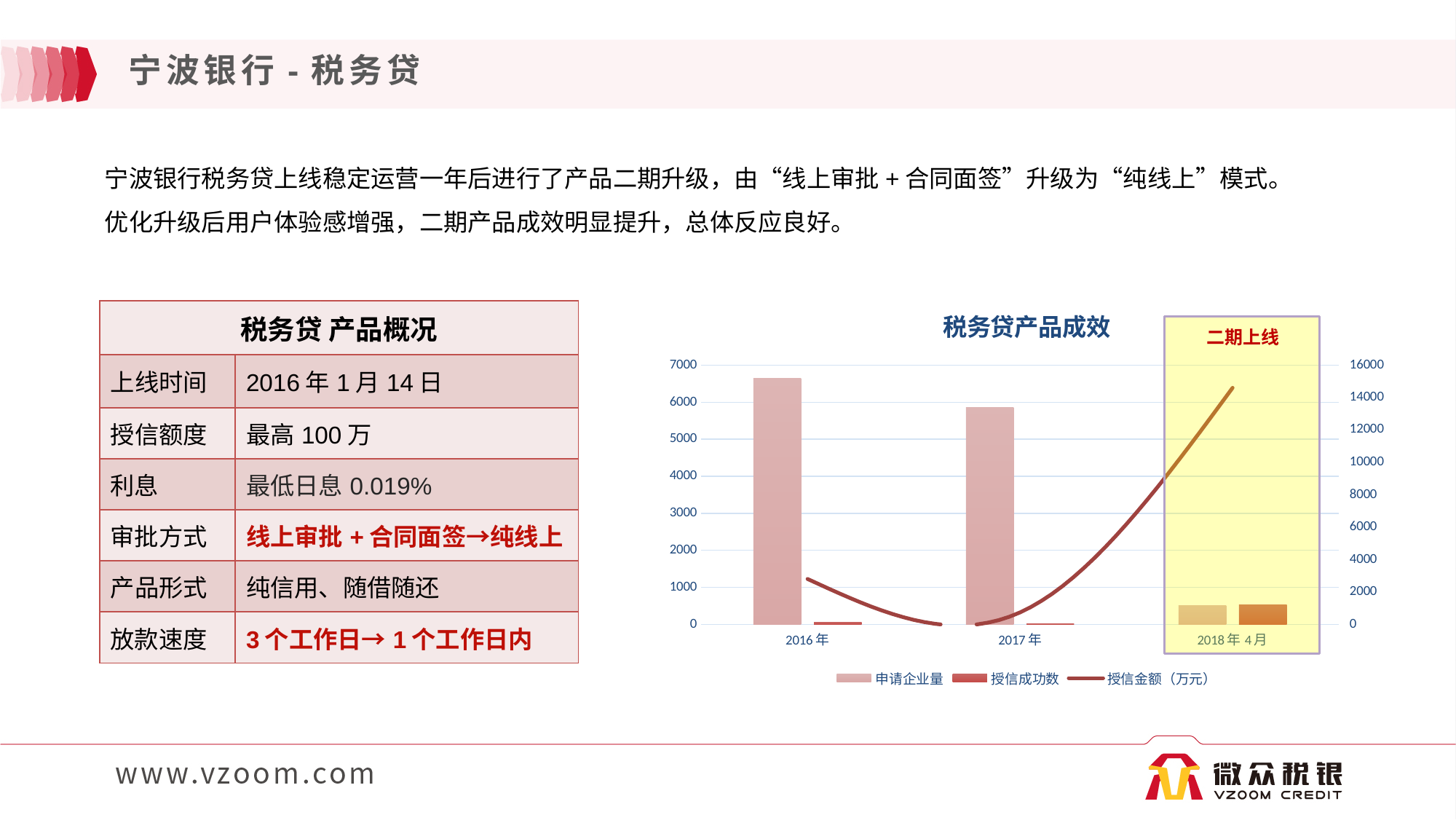

宁波银行-税务贷
宁波银行税务贷上线稳定运营一年后进行了产品二期升级，由“线上审批+合同面签”升级为“纯线上”模式。优化升级后用户体验感增强，二期产品成效明显提升，总体反应良好。

### Chart: 税务贷产品成效

| Category | 申请企业量 | 授信成功数 | 授信金额（万元） |
|---|---|---|---|
| 2016年 | 6645.0 | 49.0 | 2805.0 |
| 2017年 | 5868.0 | 11.0 | 739.0 |
| 2018年4月 | 511.0 | 525.0 | 14603.0 |
| 税务贷 产品概况 |  |
| --- | --- |
| 上线时间 | 2016年1月14日 |
| 授信额度 | 最高100万 |
| 利息 | 最低日息0.019% |
| 审批方式 | 线上审批+合同面签→纯线上 |
| 产品形式 | 纯信用、随借随还 |
| 放款速度 | 3个工作日→1个工作日内 |

二期上线